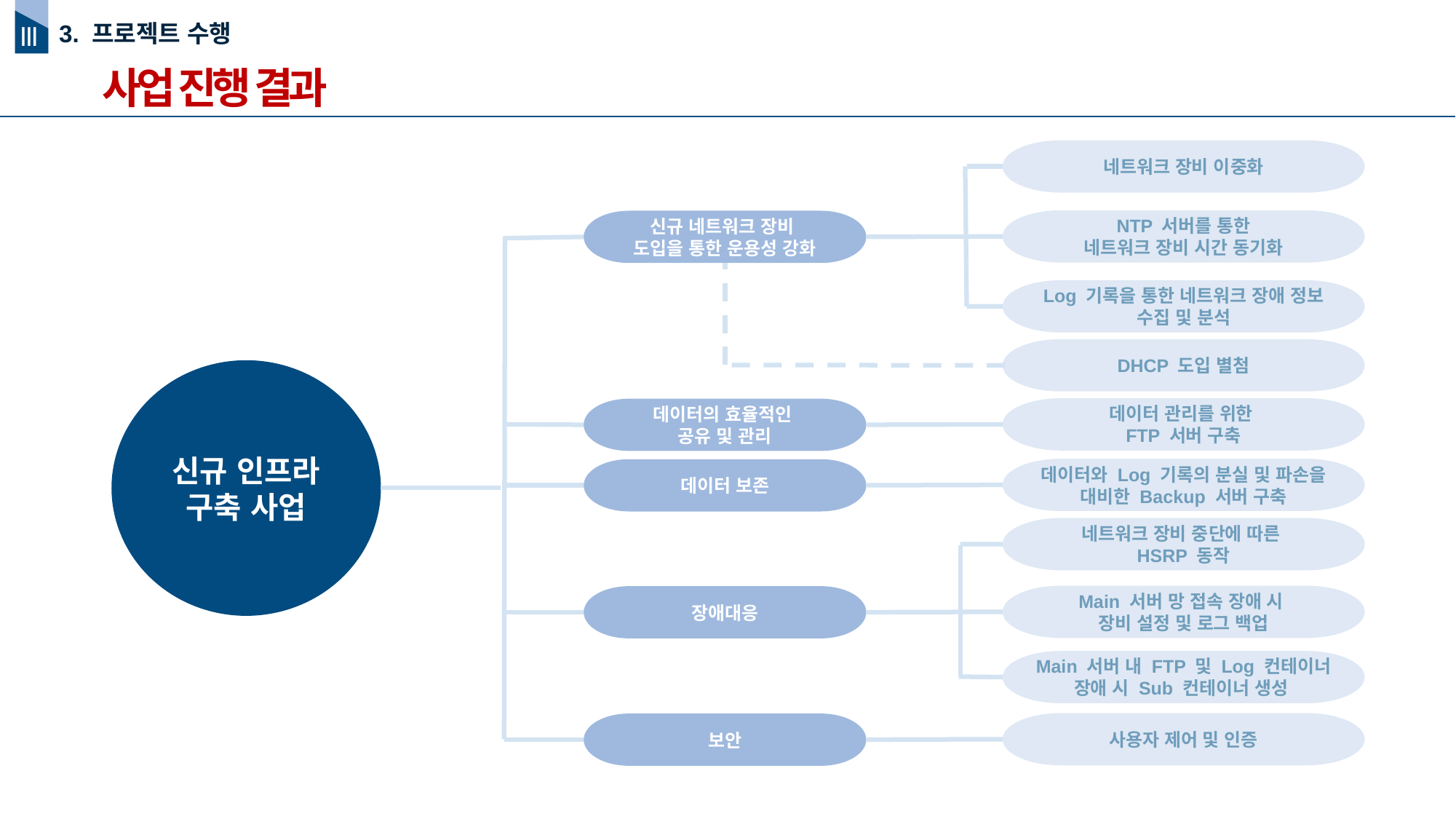

II

II

II

3. 프로젝트 수행
사업 진행 결과
네트워크 장비 이중화
NTP 서버를 통한
네트워크 장비 시간 동기화
신규 네트워크 장비
도입을 통한 운용성 강화
Log 기록을 통한 네트워크 장애 정보 수집 및 분석
DHCP 도입 별첨
신규 인프라 구축 사업
데이터 관리를 위한
FTP 서버 구축
데이터의 효율적인
공유 및 관리
데이터와 Log 기록의 분실 및 파손을 대비한 Backup 서버 구축
데이터 보존
네트워크 장비 중단에 따른
HSRP 동작
Main 서버 망 접속 장애 시
장비 설정 및 로그 백업
장애대응
Main 서버 내 FTP 및 Log 컨테이너 장애 시 Sub 컨테이너 생성
사용자 제어 및 인증
보안